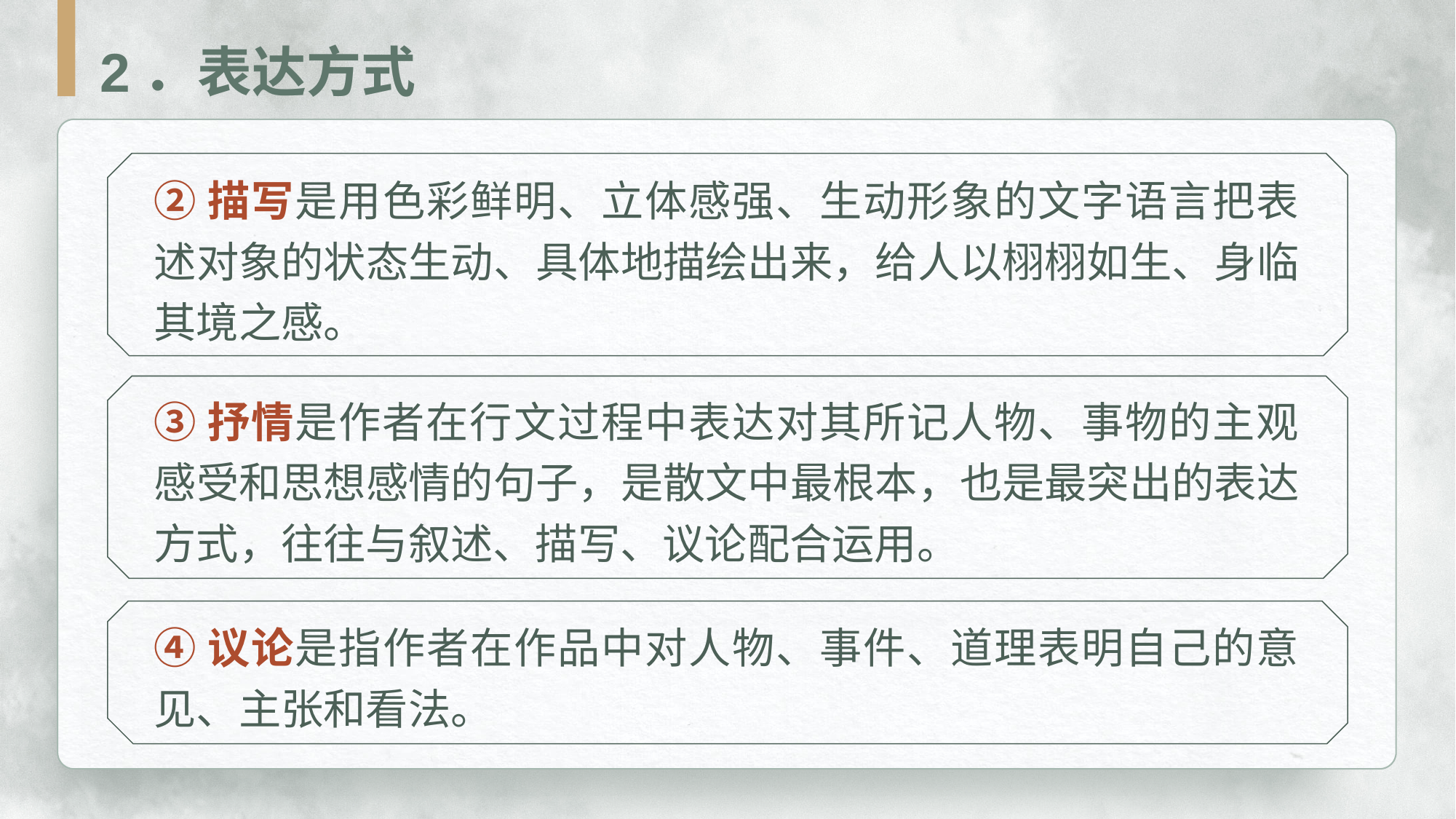

2．表达方式

②描写是用色彩鲜明、立体感强、生动形象的文字语言把表述对象的状态生动、具体地描绘出来，给人以栩栩如生、身临其境之感。

③抒情是作者在行文过程中表达对其所记人物、事物的主观感受和思想感情的句子，是散文中最根本，也是最突出的表达方式，往往与叙述、描写、议论配合运用。

④议论是指作者在作品中对人物、事件、道理表明自己的意见、主张和看法。